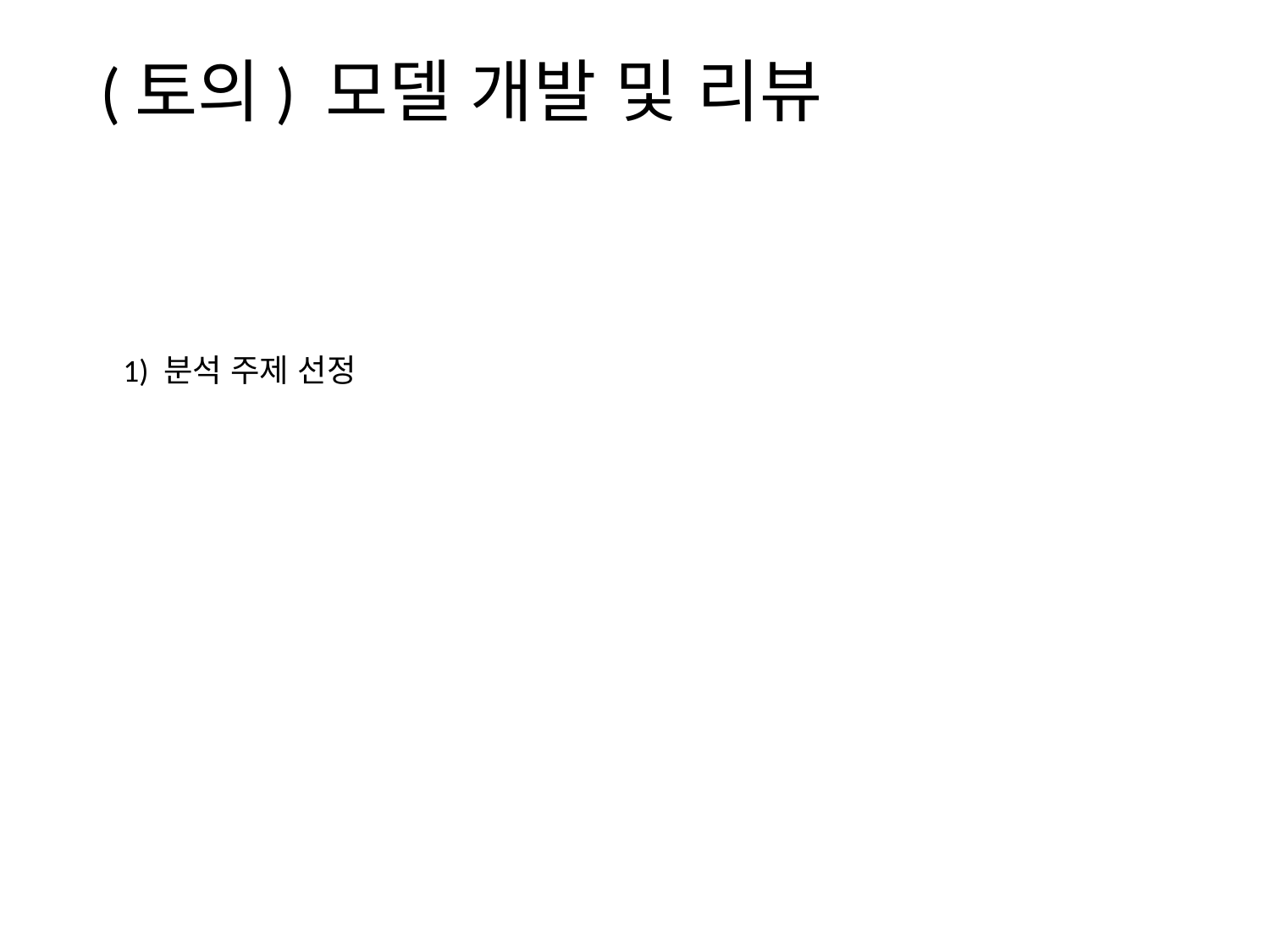

# (토의) 모델 개발 및 리뷰
1) 분석 주제 선정